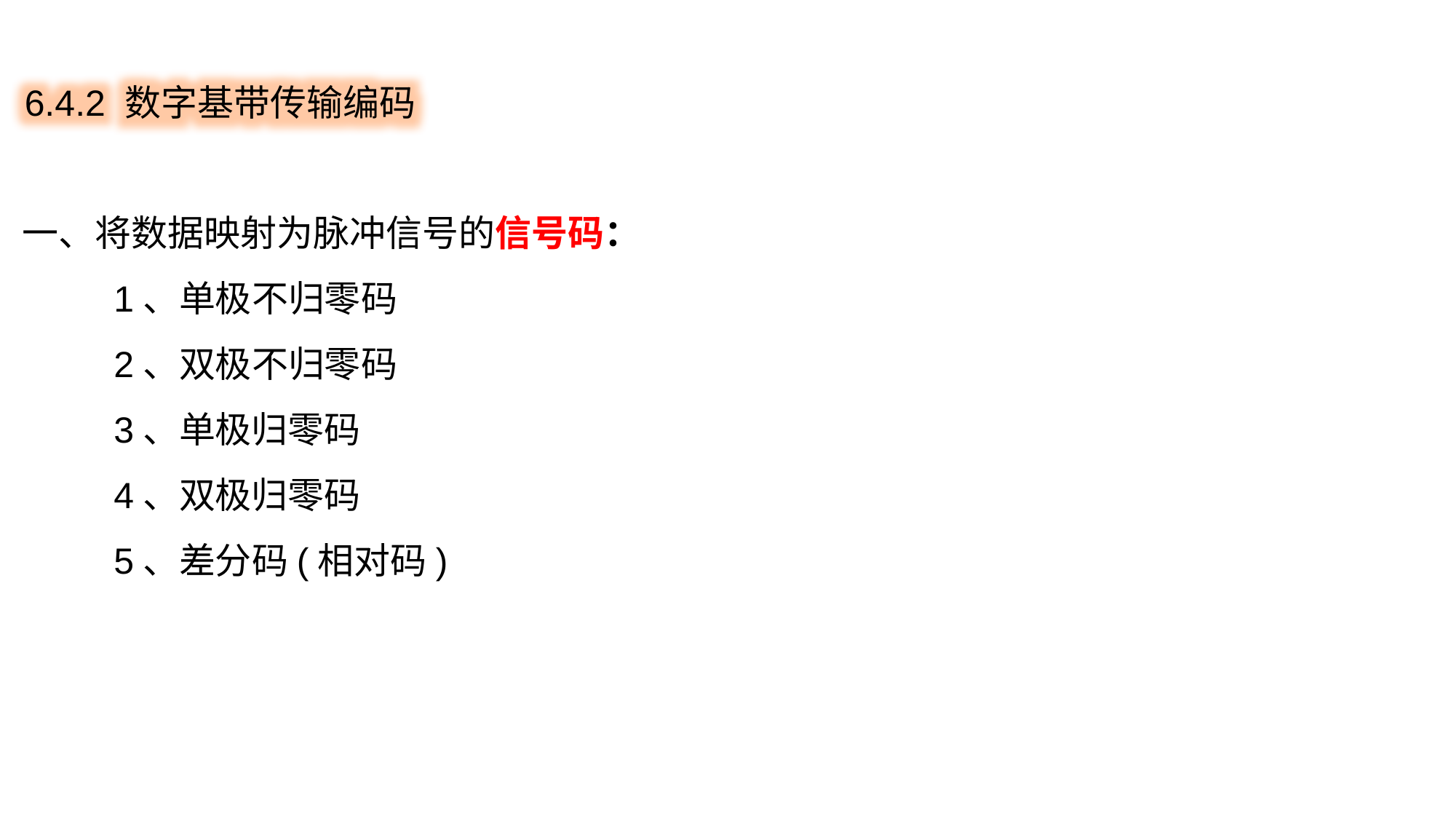

6.4.2 数字基带传输编码
一、将数据映射为脉冲信号的信号码：
         1、单极不归零码
         2、双极不归零码
         3、单极归零码
         4、双极归零码
         5、差分码(相对码)